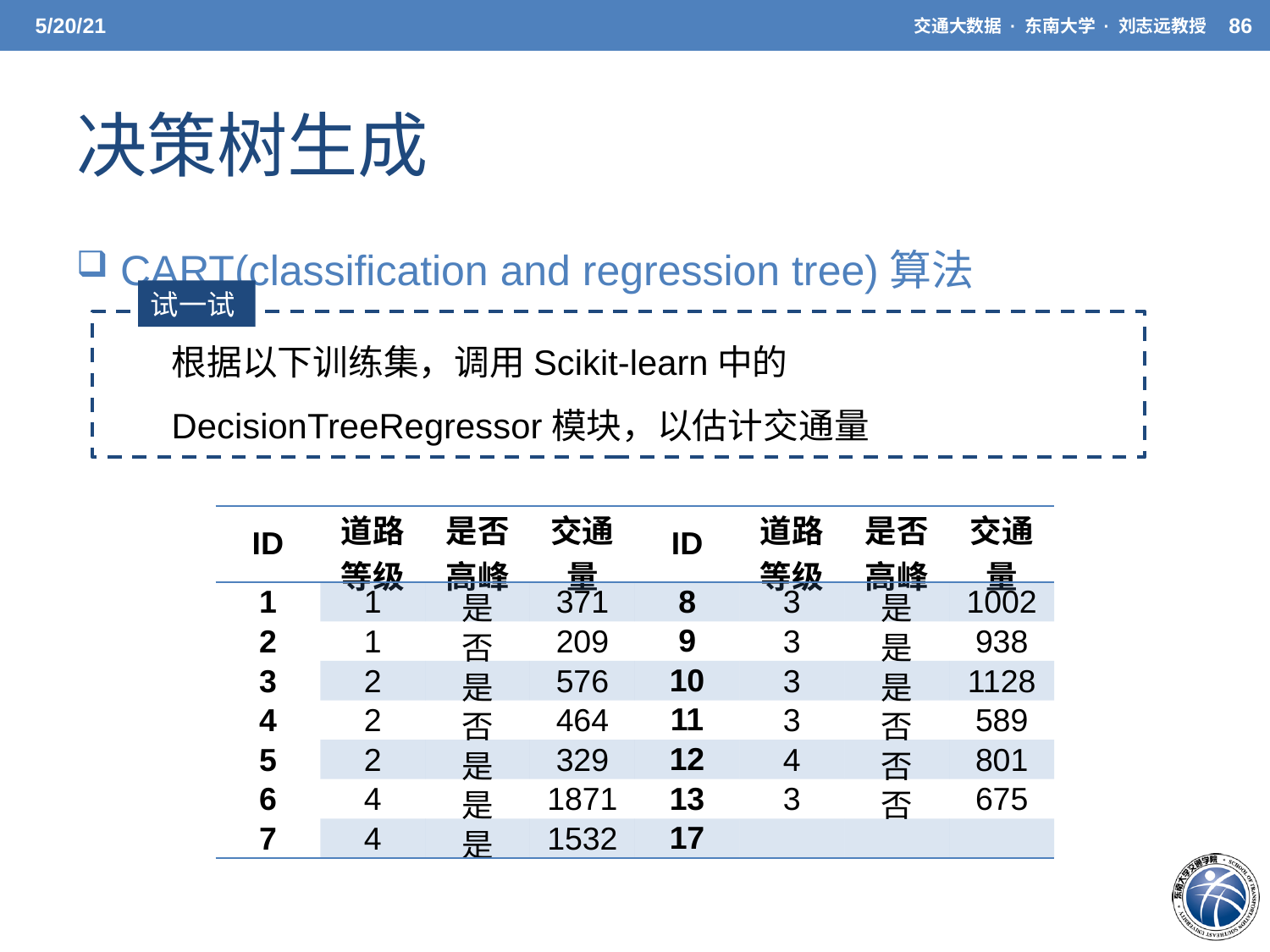

5/20/21
交通大数据 · 东南大学 · 刘志远教授
86
# 决策树生成
 CART(classification and regression tree)算法
试一试

根据以下训练集，调用Scikit-learn中的DecisionTreeRegressor模块，以估计交通量
| ID | 道路等级 | 是否高峰 | 交通量 | ID | 道路等级 | 是否高峰 | 交通量 |
| --- | --- | --- | --- | --- | --- | --- | --- |
| 1 | 1 | 是 | 371 | 8 | 3 | 是 | 1002 |
| 2 | 1 | 否 | 209 | 9 | 3 | 是 | 938 |
| 3 | 2 | 是 | 576 | 10 | 3 | 是 | 1128 |
| 4 | 2 | 否 | 464 | 11 | 3 | 否 | 589 |
| 5 | 2 | 是 | 329 | 12 | 4 | 否 | 801 |
| 6 | 4 | 是 | 1871 | 13 | 3 | 否 | 675 |
| 7 | 4 | 是 | 1532 | 17 |  |  |  |